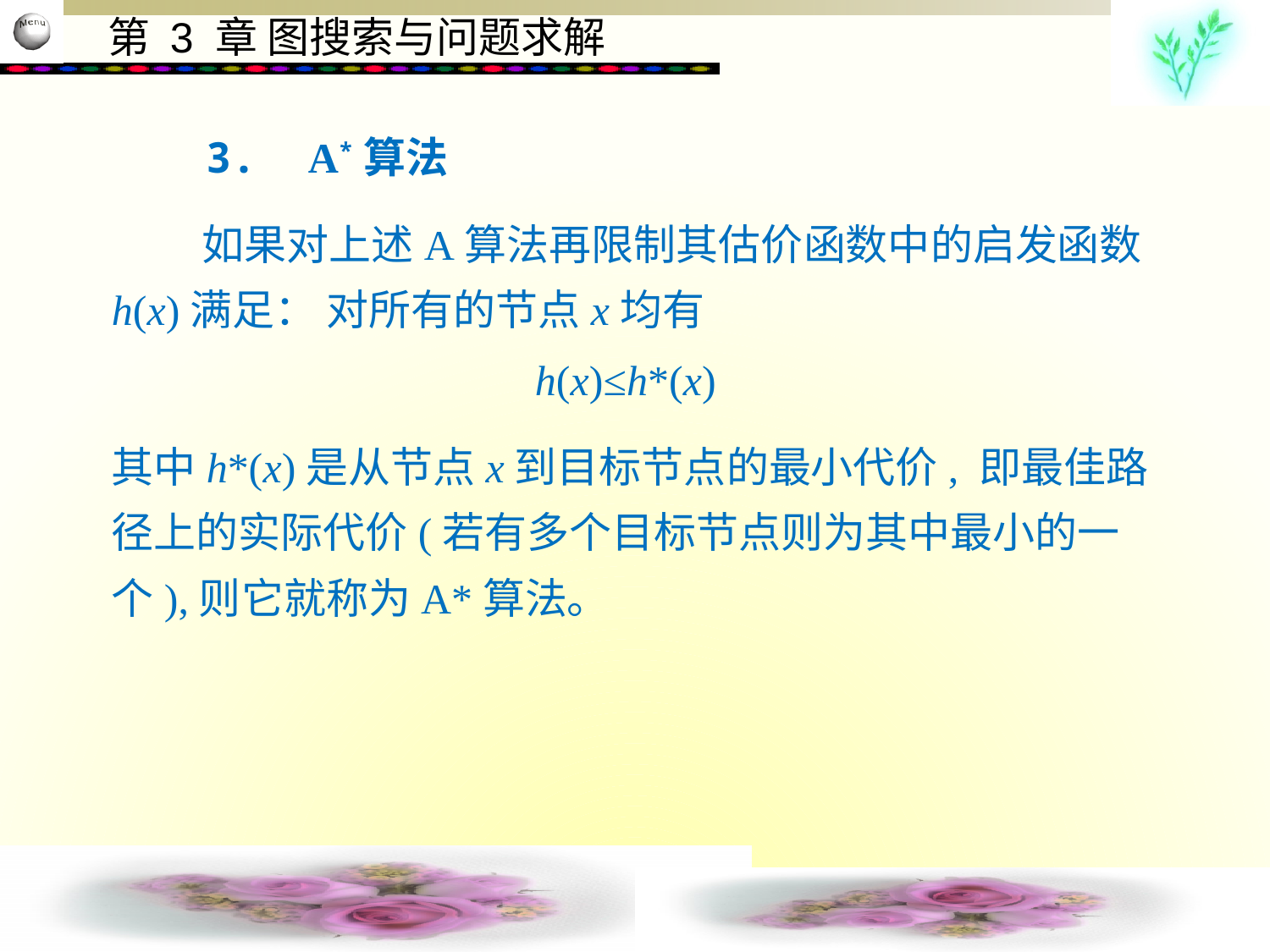

3.  A*算法
   　 如果对上述A算法再限制其估价函数中的启发函数h(x)满足： 对所有的节点x均有
                                        h(x)≤h*(x)
其中h*(x)是从节点x到目标节点的最小代价, 即最佳路径上的实际代价(若有多个目标节点则为其中最小的一个),则它就称为A*算法。